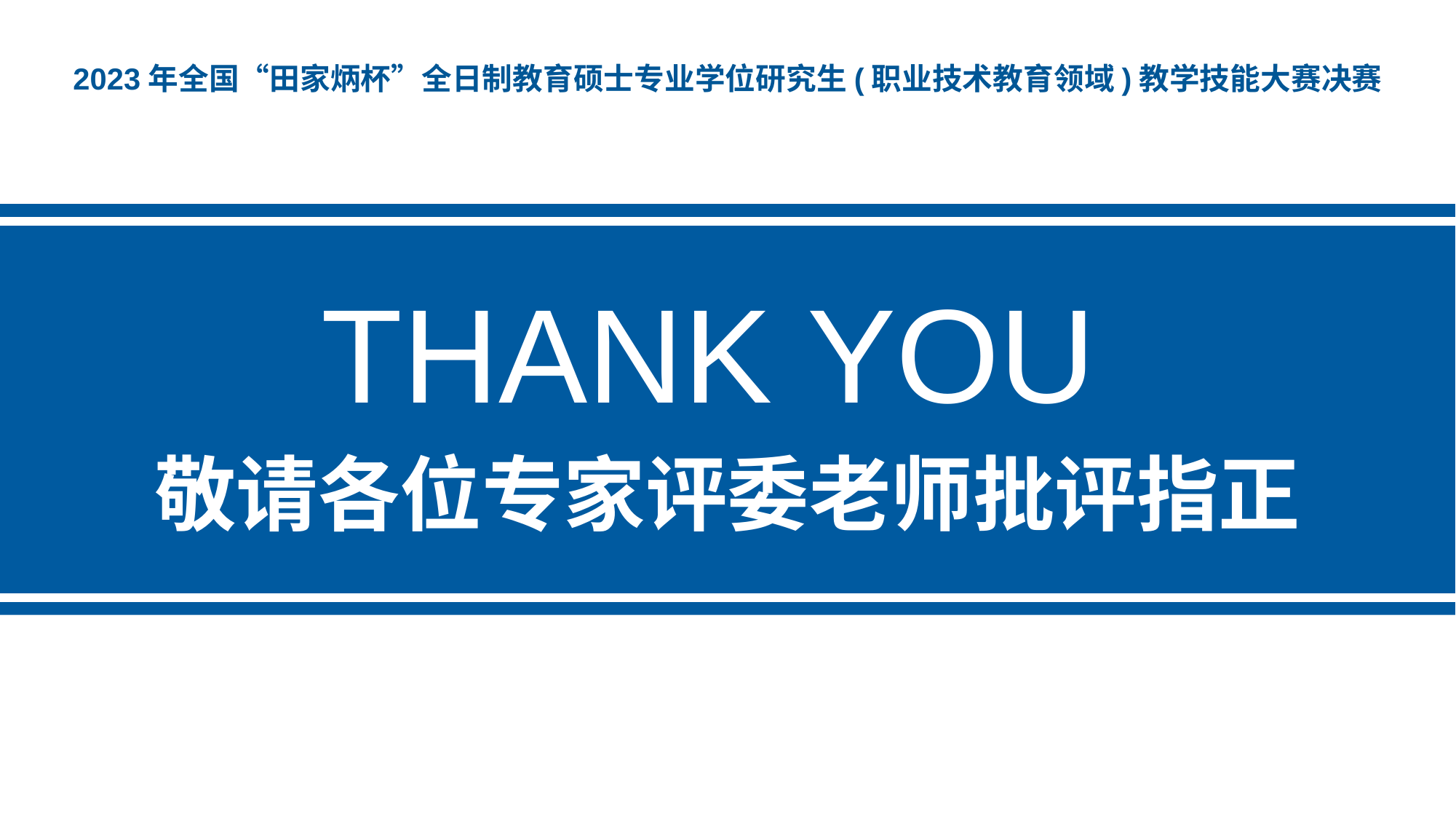

2023年全国“田家炳杯”全日制教育硕士专业学位研究生(职业技术教育领域)教学技能大赛决赛

THANK YOU
敬请各位专家评委老师批评指正